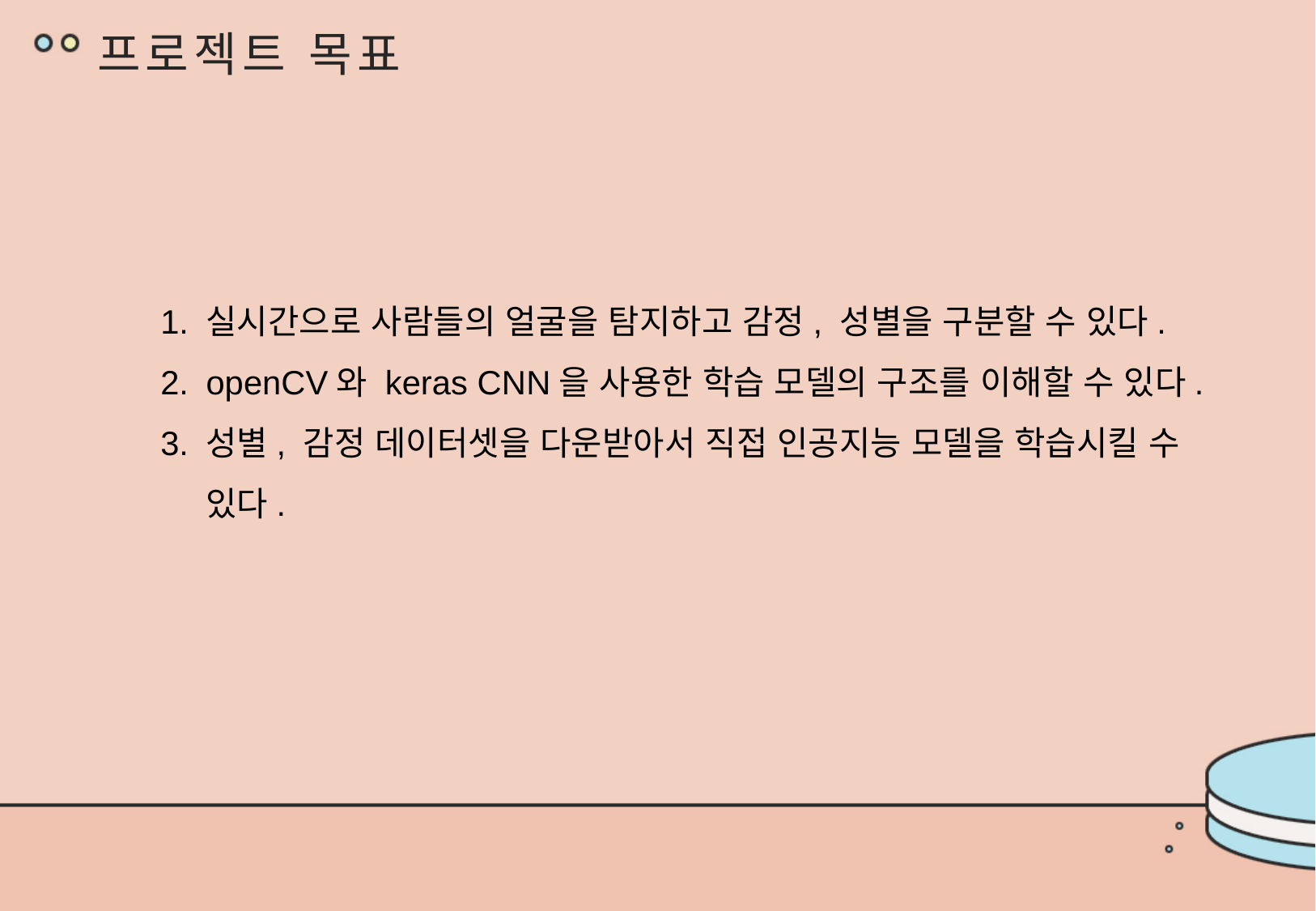

프로젝트 목표
실시간으로 사람들의 얼굴을 탐지하고 감정, 성별을 구분할 수 있다.
openCV와 keras CNN을 사용한 학습 모델의 구조를 이해할 수 있다.
성별, 감정 데이터셋을 다운받아서 직접 인공지능 모델을 학습시킬 수 있다.